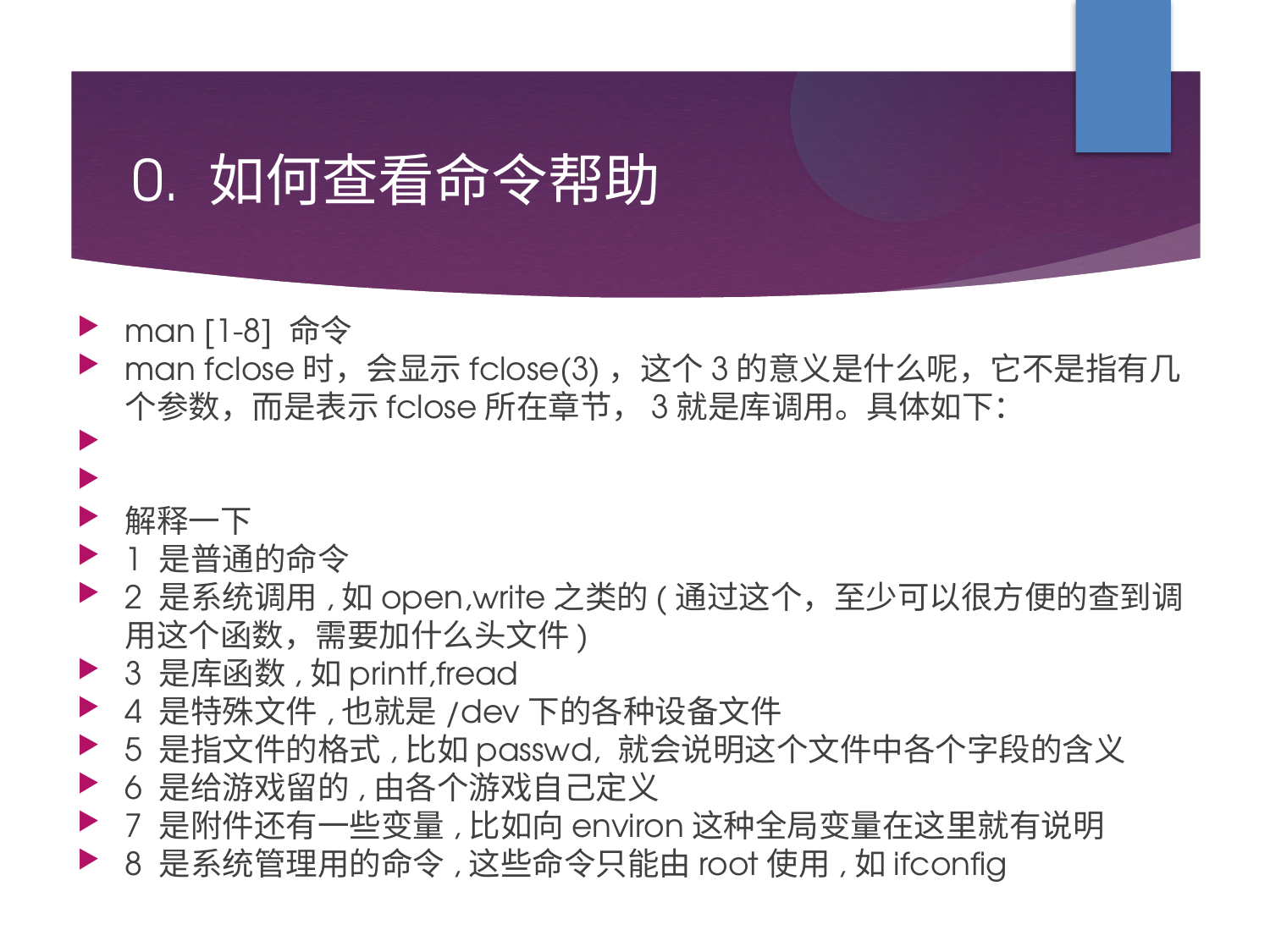

0. 如何查看命令帮助

man [1-8] 命令
man fclose时，会显示fclose(3)，这个3的意义是什么呢，它不是指有几个参数，而是表示fclose所在章节，3就是库调用。具体如下：

解释一下
1 是普通的命令
2 是系统调用,如open,write之类的(通过这个，至少可以很方便的查到调用这个函数，需要加什么头文件)
3 是库函数,如printf,fread
4 是特殊文件,也就是/dev下的各种设备文件
5 是指文件的格式,比如passwd, 就会说明这个文件中各个字段的含义
6 是给游戏留的,由各个游戏自己定义
7 是附件还有一些变量,比如向environ这种全局变量在这里就有说明
8 是系统管理用的命令,这些命令只能由root使用,如ifconfig